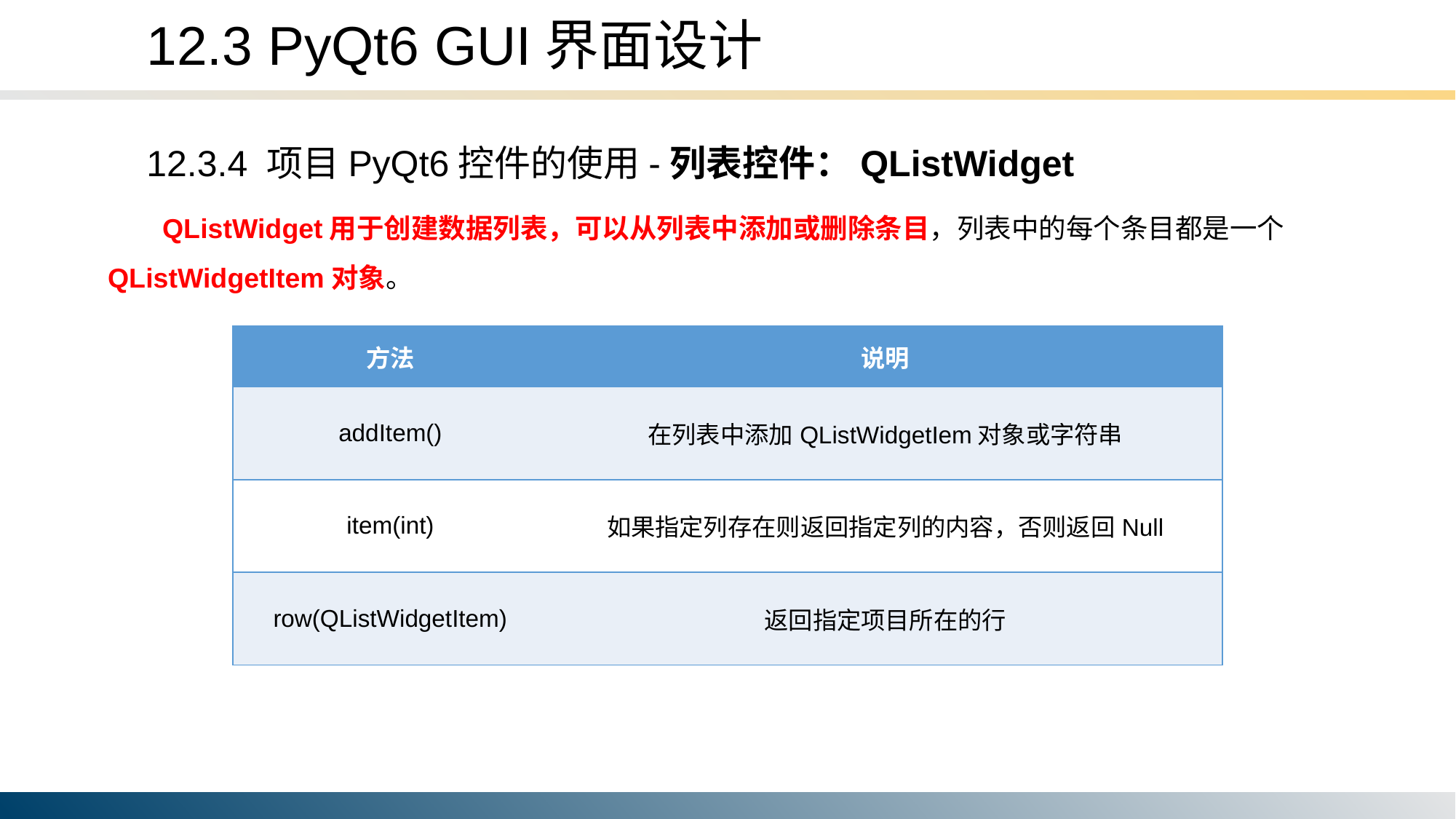

12.3 PyQt6 GUI界面设计
12.3.4 项目PyQt6控件的使用-列表控件：QListWidget
QListWidget用于创建数据列表，可以从列表中添加或删除条目，列表中的每个条目都是一个QListWidgetItem对象。
| 方法 | 说明 |
| --- | --- |
| addItem() | 在列表中添加QListWidgetIem对象或字符串 |
| item(int) | 如果指定列存在则返回指定列的内容，否则返回Null |
| row(QListWidgetItem) | 返回指定项目所在的行 |